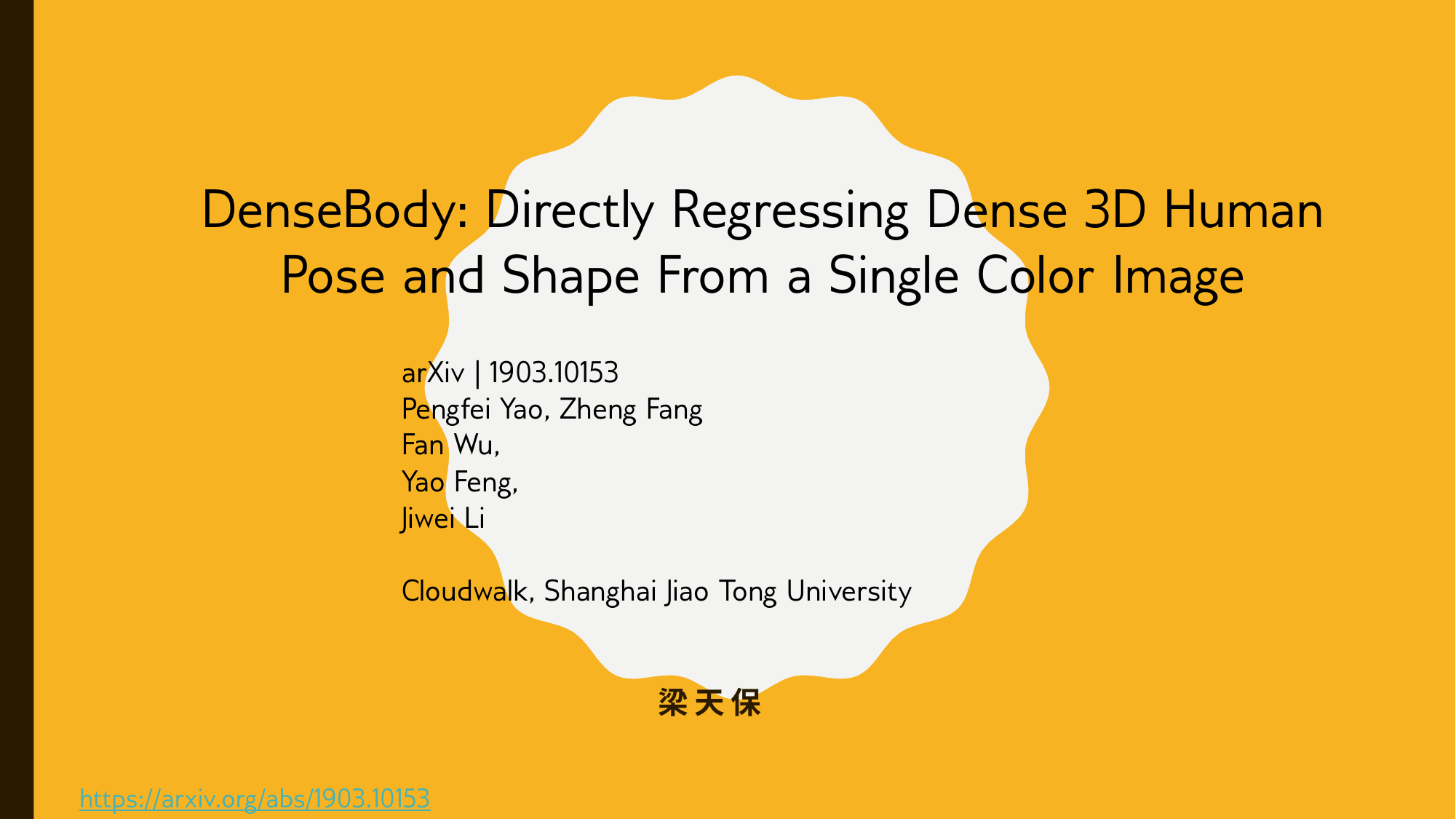

DenseBody: Directly Regressing Dense 3D Human Pose and Shape From a Single Color Image
arXiv | 1903.10153
Pengfei Yao, Zheng Fang
Fan Wu,
Yao Feng,
Jiwei Li

Cloudwalk, Shanghai Jiao Tong University

梁天保
https://arxiv.org/abs/1903.10153